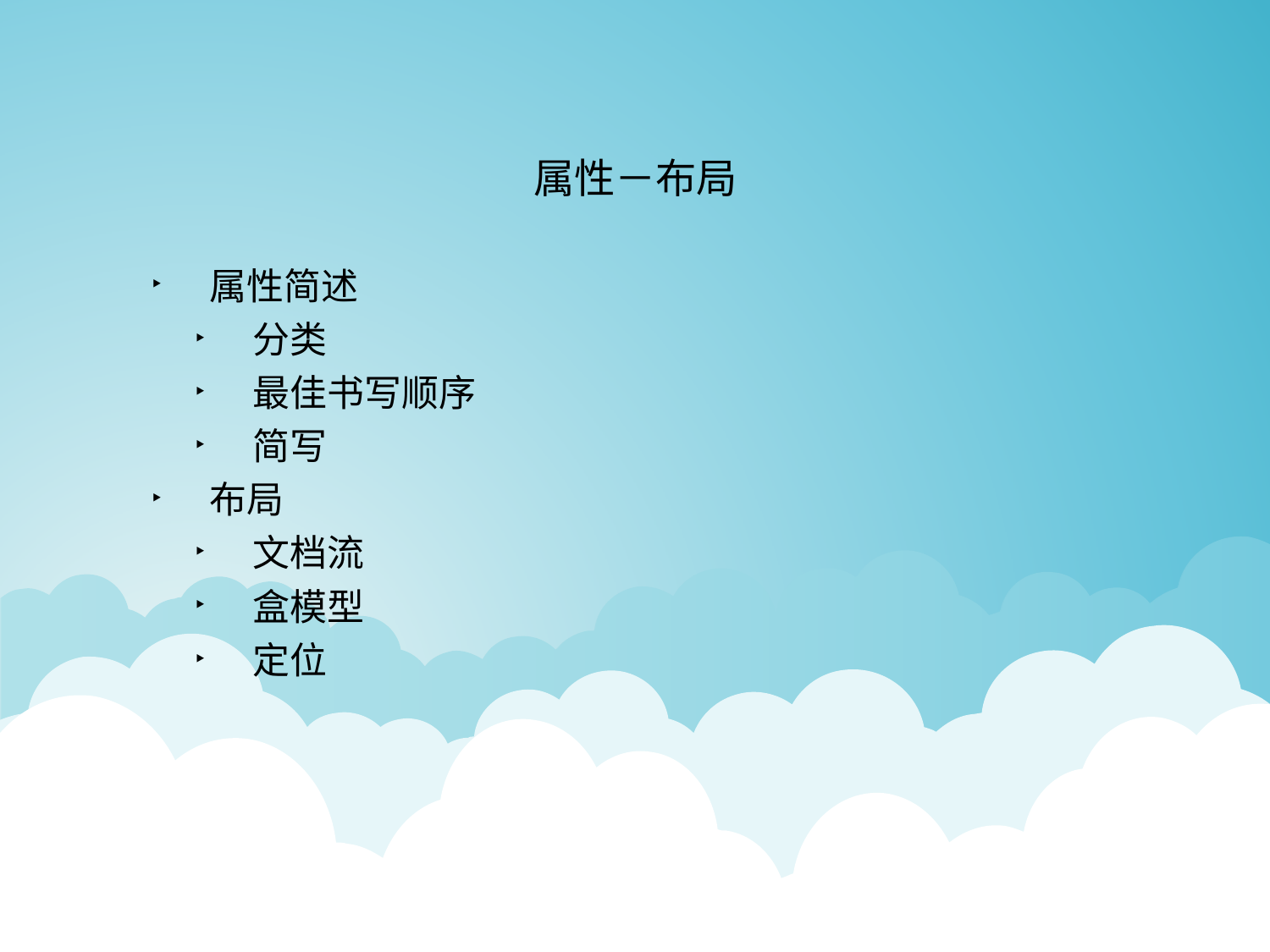

属性－布局
属性简述
分类
最佳书写顺序
简写
布局
文档流
盒模型
定位